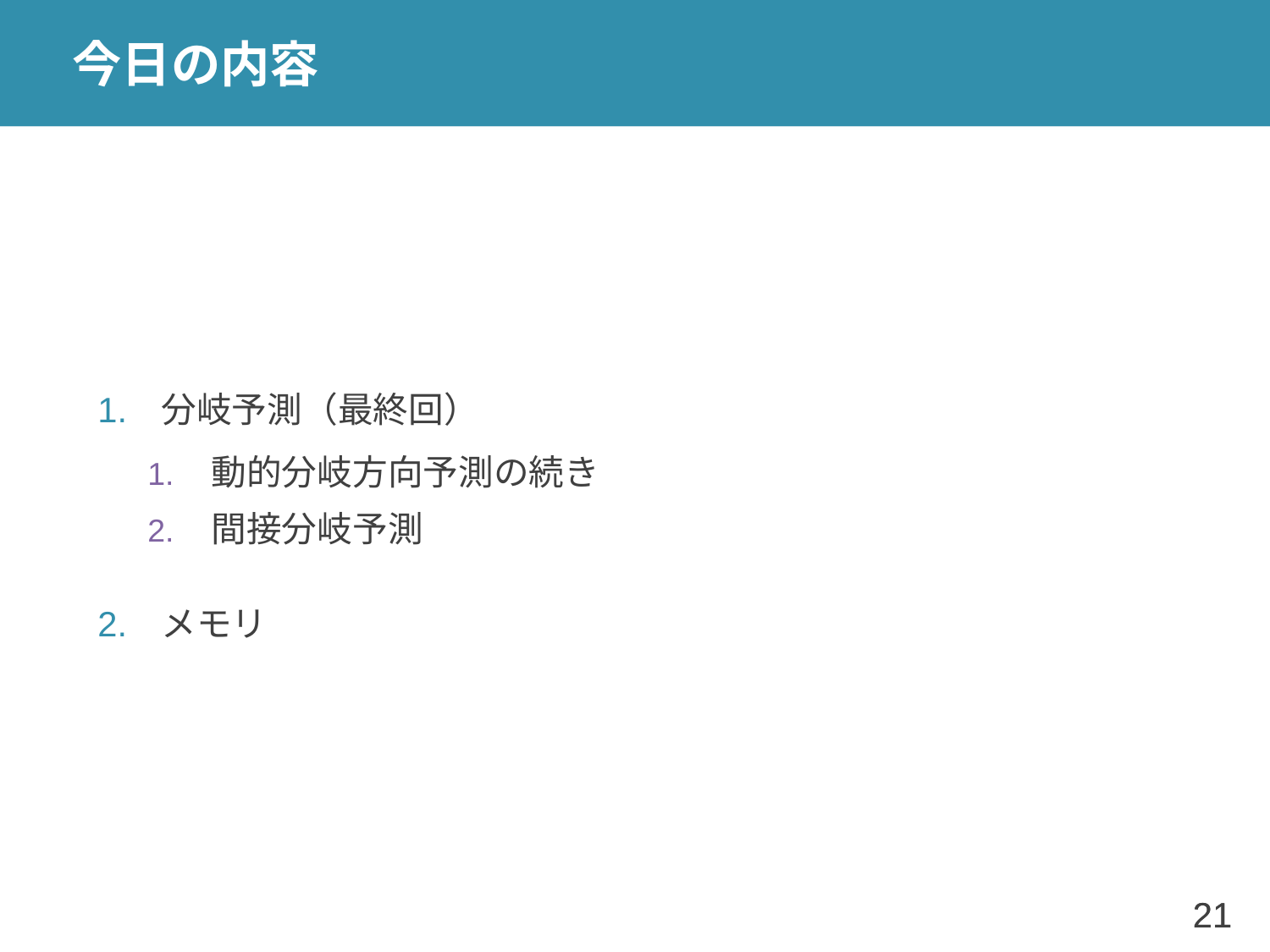

# 今日の内容
分岐予測（最終回）
動的分岐方向予測の続き
間接分岐予測
メモリ